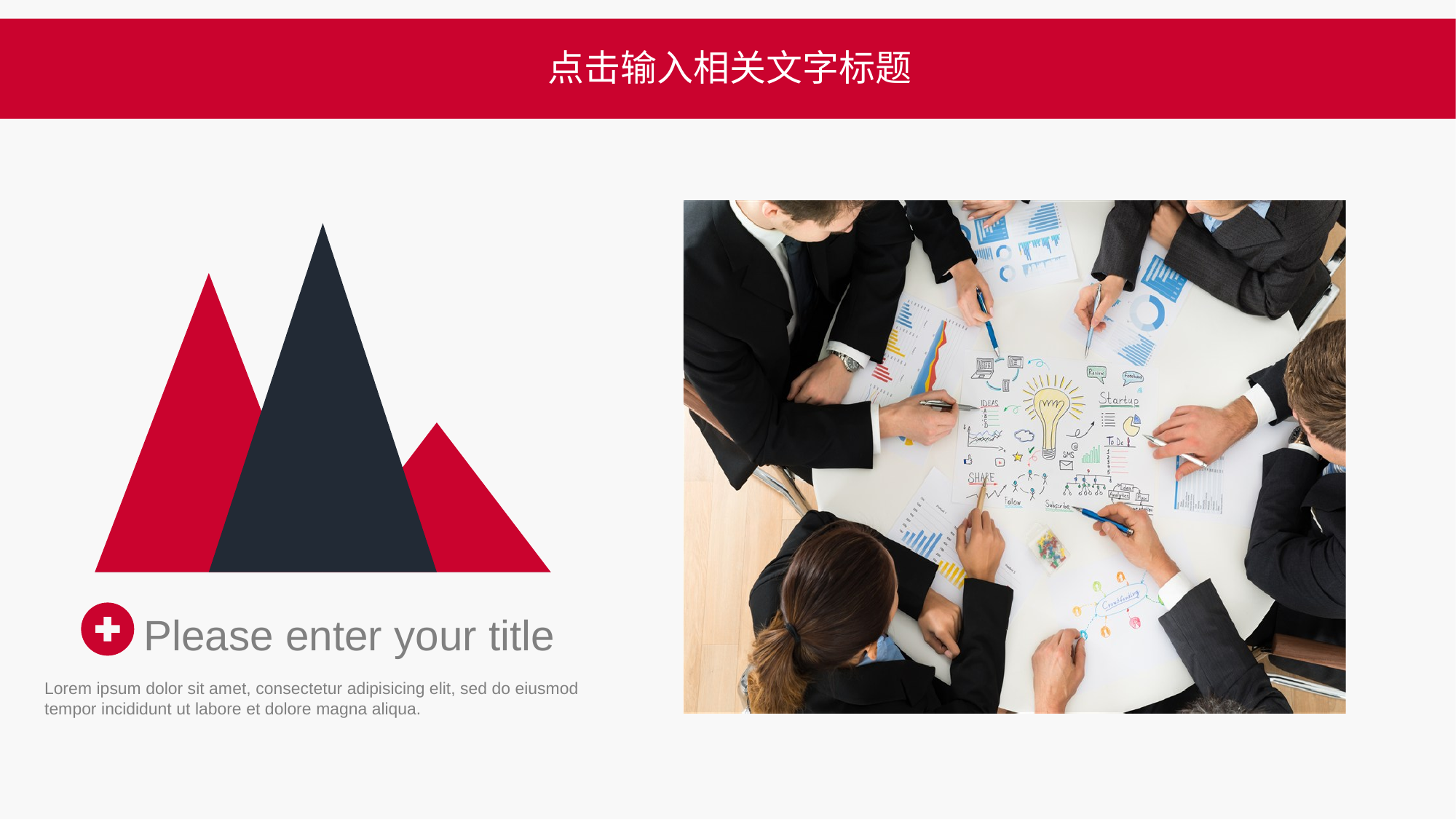

点击输入相关文字标题

### Chart

| Category | One | Two | Three |
|---|---|---|---|
| Data 1 | 0.0 | 0.0 | 0.0 |
| Data 2 | 0.0 | 24.0 | 0.0 |
| Data 3 | 28.0 | 0.0 | 0.0 |
| Data 4 | 0.0 | 0.0 | 12.0 |
| Data 5 | 0.0 | 0.0 | 0.0 |
Please enter your title
Lorem ipsum dolor sit amet, consectetur adipisicing elit, sed do eiusmod tempor incididunt ut labore et dolore magna aliqua.